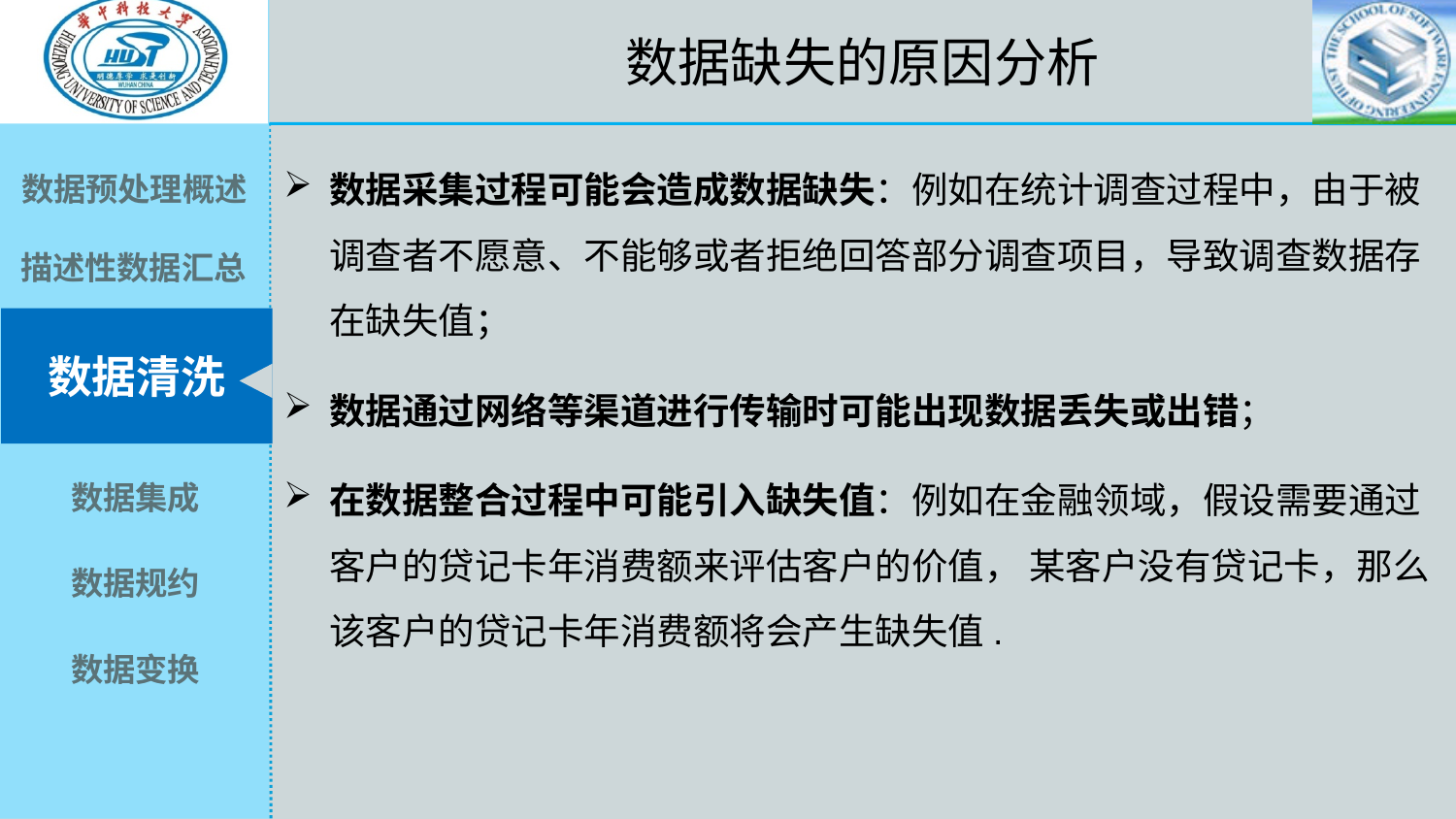

数据缺失的原因分析
数据采集过程可能会造成数据缺失：例如在统计调查过程中，由于被调查者不愿意、不能够或者拒绝回答部分调查项目，导致调查数据存在缺失值；
数据通过网络等渠道进行传输时可能出现数据丢失或出错；
在数据整合过程中可能引入缺失值：例如在金融领域，假设需要通过客户的贷记卡年消费额来评估客户的价值， 某客户没有贷记卡，那么该客户的贷记卡年消费额将会产生缺失值.